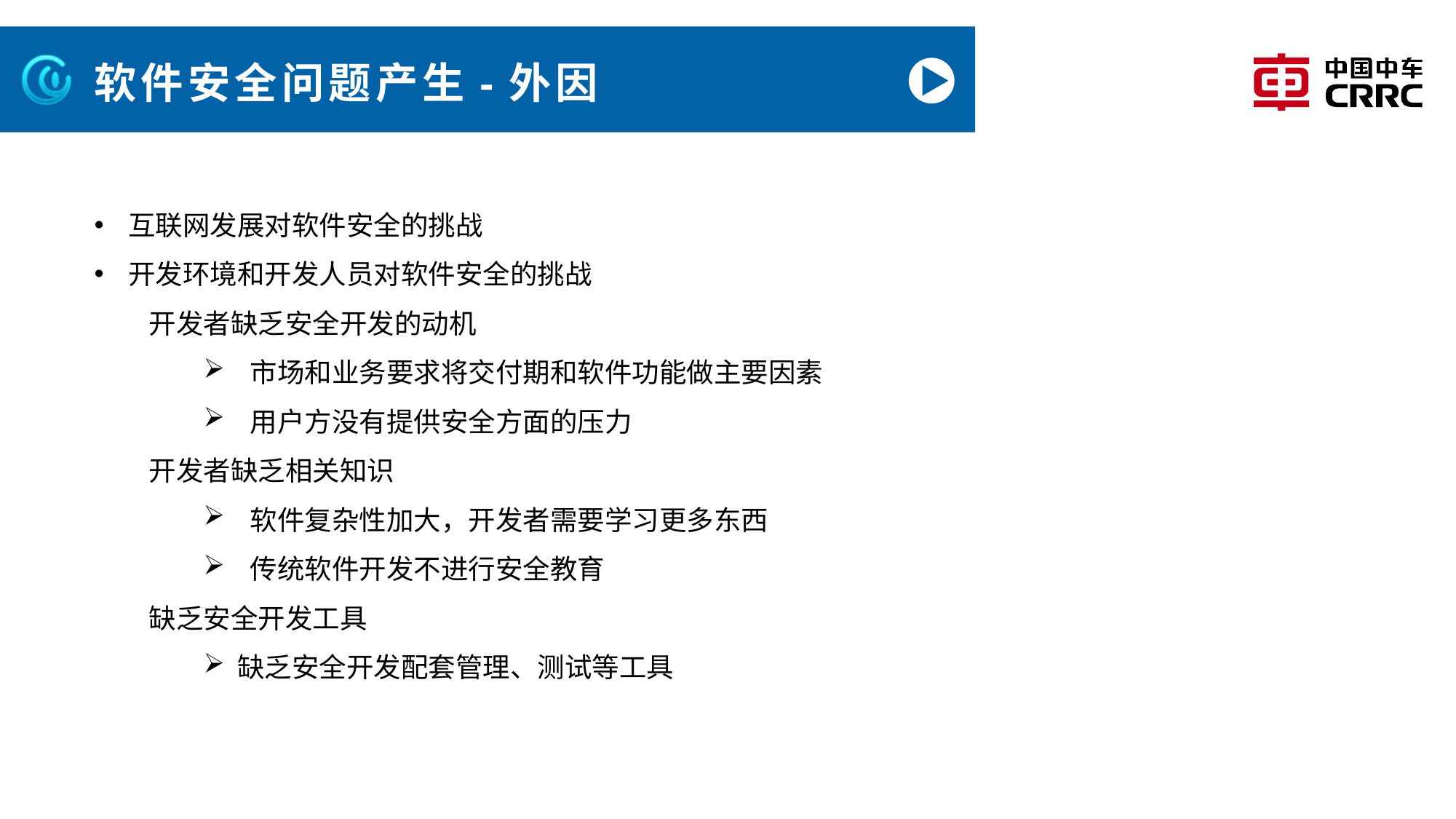

# 软件安全问题产生-外因
互联网发展对软件安全的挑战
开发环境和开发人员对软件安全的挑战
开发者缺乏安全开发的动机
 市场和业务要求将交付期和软件功能做主要因素
 用户方没有提供安全方面的压力
开发者缺乏相关知识
 软件复杂性加大，开发者需要学习更多东西
 传统软件开发不进行安全教育
缺乏安全开发工具
缺乏安全开发配套管理、测试等工具
16